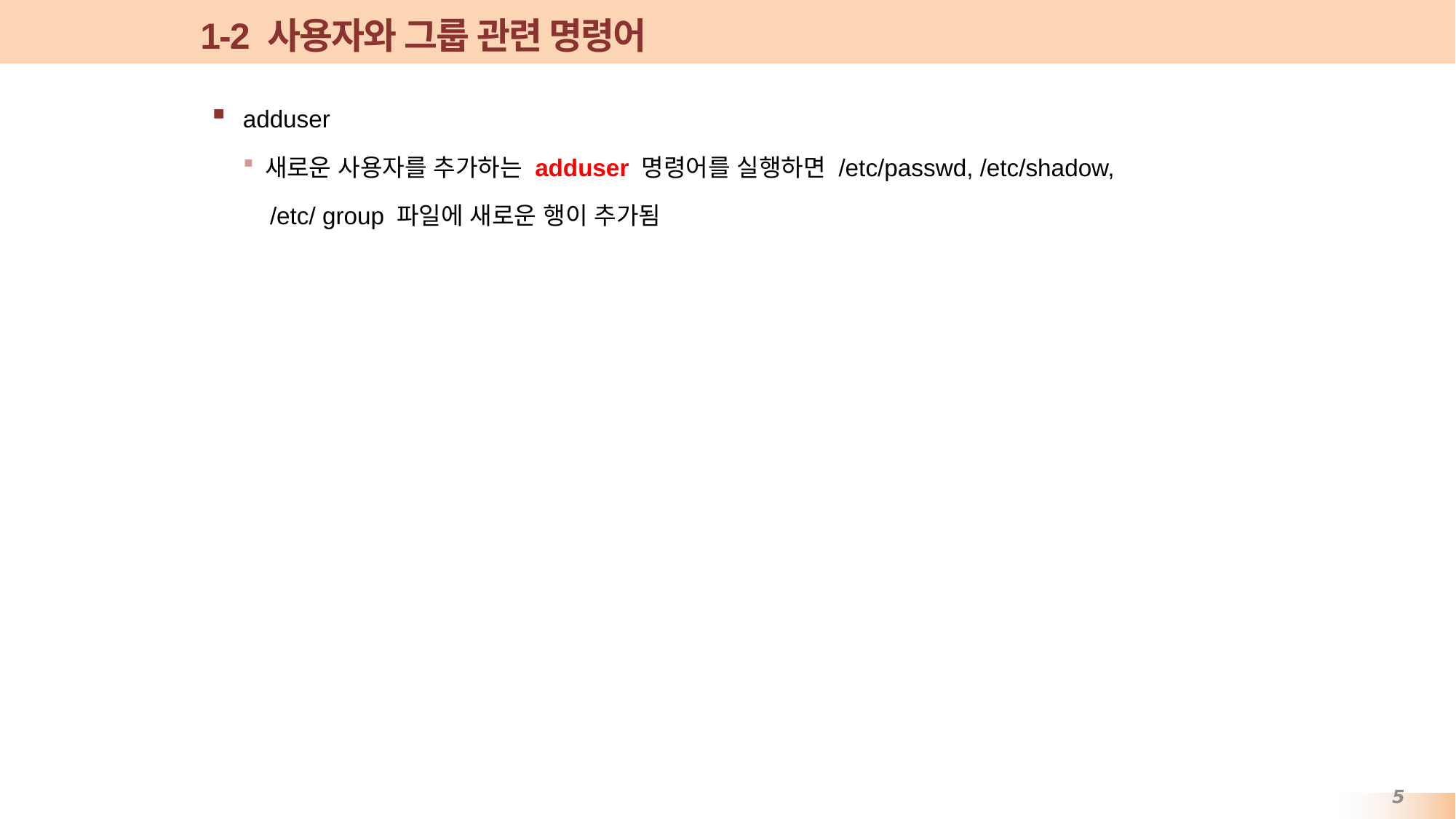

# 1-2 사용자와 그룹 관련 명령어
adduser
새로운 사용자를 추가하는 adduser 명령어를 실행하면 /etc/passwd, /etc/shadow,
    /etc/ group 파일에 새로운 행이 추가됨